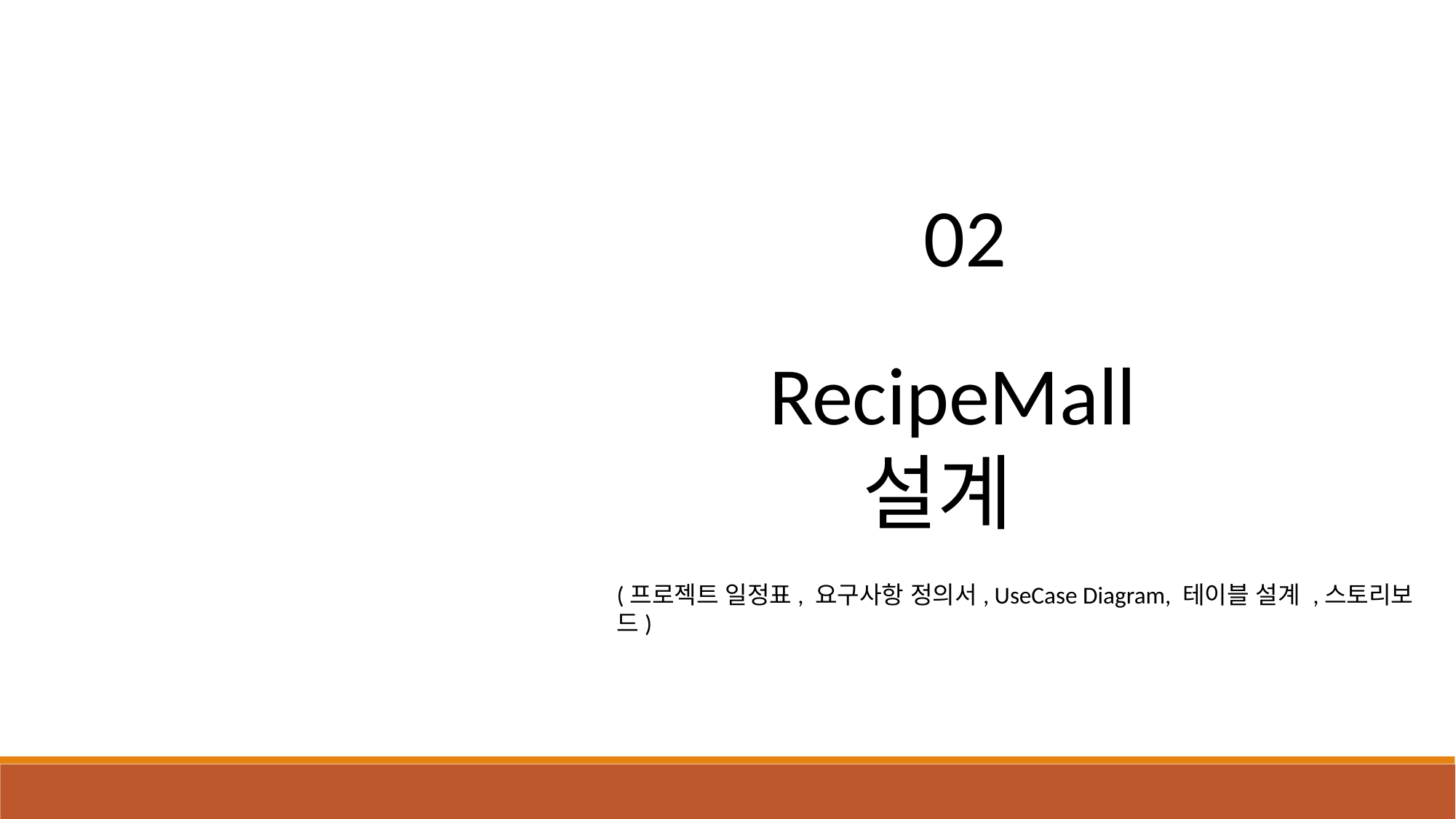

02
RecipeMall
    설계
(프로젝트 일정표, 요구사항 정의서, UseCase Diagram, 테이블 설계 ,스토리보드)